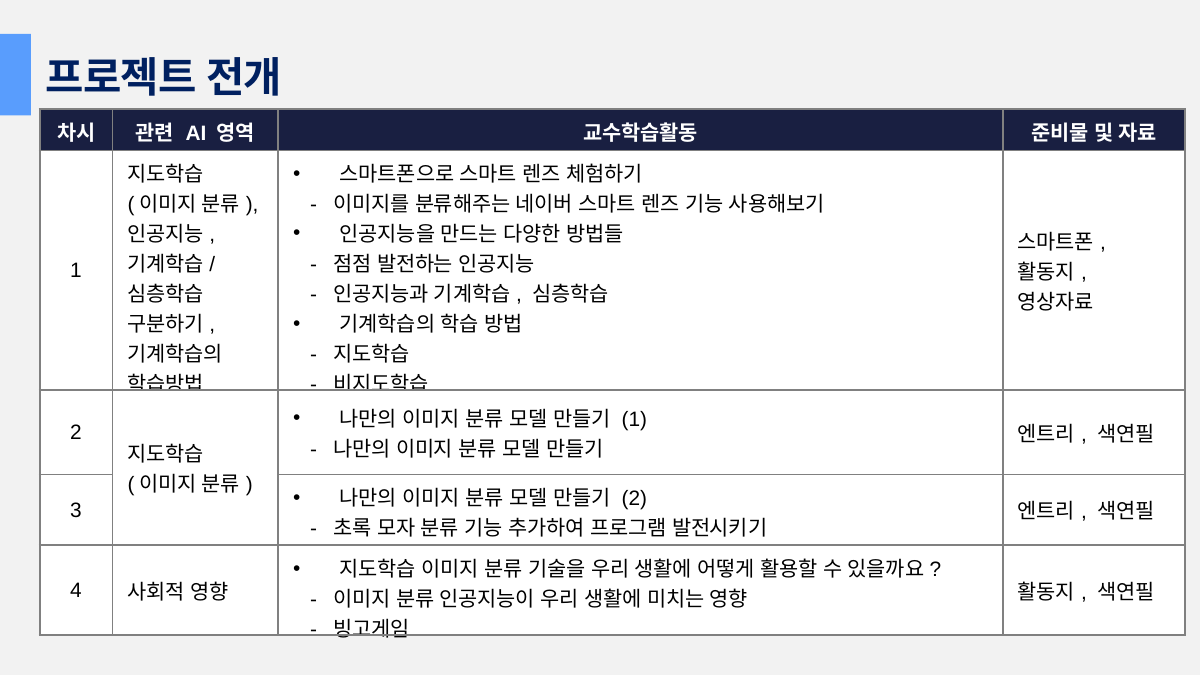

프로젝트 전개
| 차시 | 관련 AI 영역 | 교수학습활동 | 준비물 및 자료 |
| --- | --- | --- | --- |
| 1 | 지도학습 (이미지 분류), 인공지능, 기계학습/심층학습 구분하기, 기계학습의 학습방법 | 스마트폰으로 스마트 렌즈 체험하기 - 이미지를 분류해주는 네이버 스마트 렌즈 기능 사용해보기 인공지능을 만드는 다양한 방법들 - 점점 발전하는 인공지능 - 인공지능과 기계학습, 심층학습 기계학습의 학습 방법 - 지도학습 - 비지도학습 - 강화학습 | 스마트폰, 활동지, 영상자료 |
| 2 | 지도학습 (이미지 분류) | 나만의 이미지 분류 모델 만들기 (1) - 나만의 이미지 분류 모델 만들기 | 엔트리, 색연필 |
| 3 |  | 나만의 이미지 분류 모델 만들기 (2) - 초록 모자 분류 기능 추가하여 프로그램 발전시키기 | 엔트리, 색연필 |
| 4 | 사회적 영향 | 지도학습 이미지 분류 기술을 우리 생활에 어떻게 활용할 수 있을까요? - 이미지 분류 인공지능이 우리 생활에 미치는 영향 - 빙고게임 | 활동지, 색연필 |